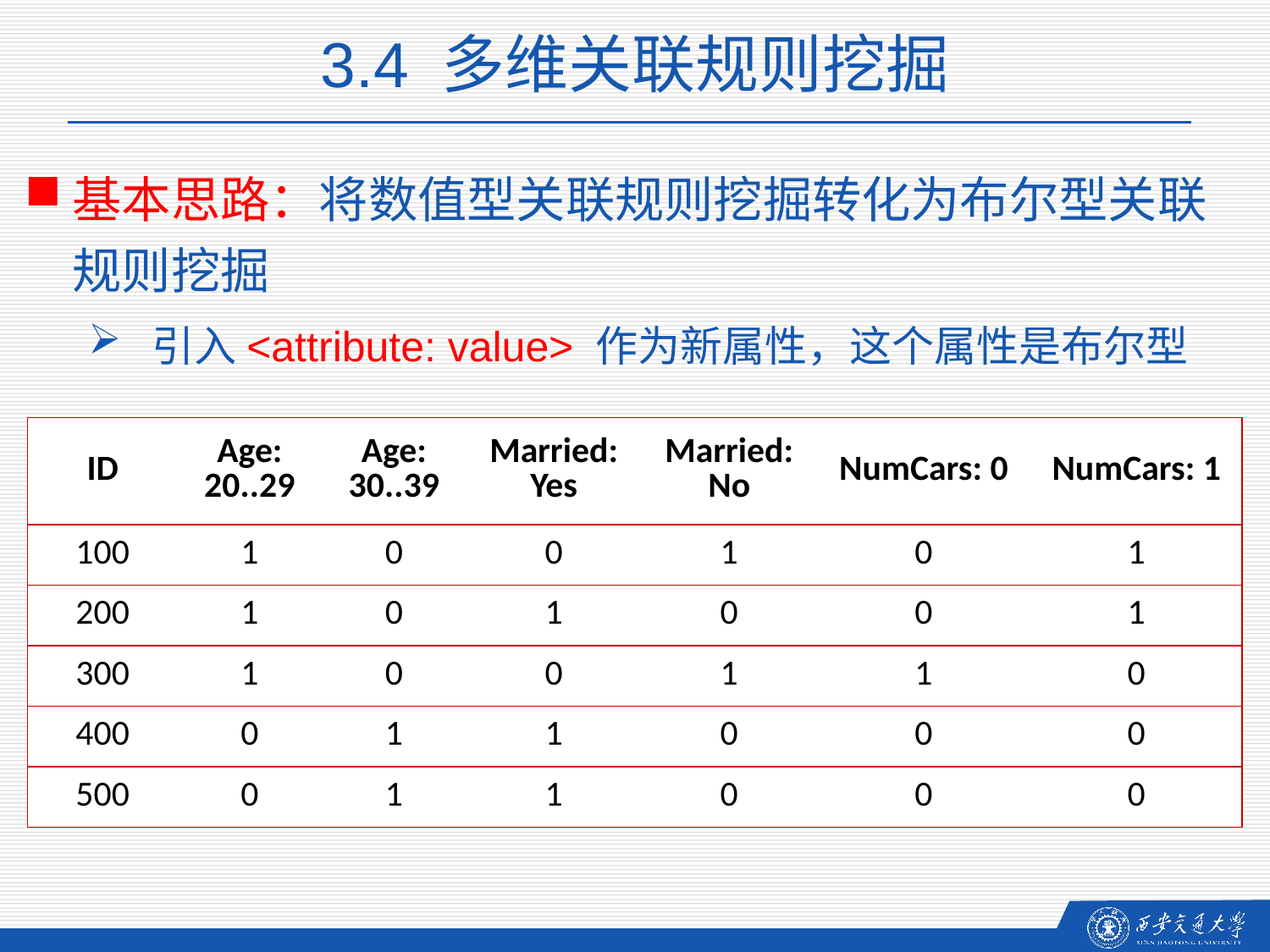

3.4 多维关联规则挖掘
基本思路：将数值型关联规则挖掘转化为布尔型关联规则挖掘
引入<attribute: value> 作为新属性，这个属性是布尔型
| ID | Age: 20..29 | Age: 30..39 | Married: Yes | Married: No | NumCars: 0 | NumCars: 1 |
| --- | --- | --- | --- | --- | --- | --- |
| 100 | 1 | 0 | 0 | 1 | 0 | 1 |
| 200 | 1 | 0 | 1 | 0 | 0 | 1 |
| 300 | 1 | 0 | 0 | 1 | 1 | 0 |
| 400 | 0 | 1 | 1 | 0 | 0 | 0 |
| 500 | 0 | 1 | 1 | 0 | 0 | 0 |